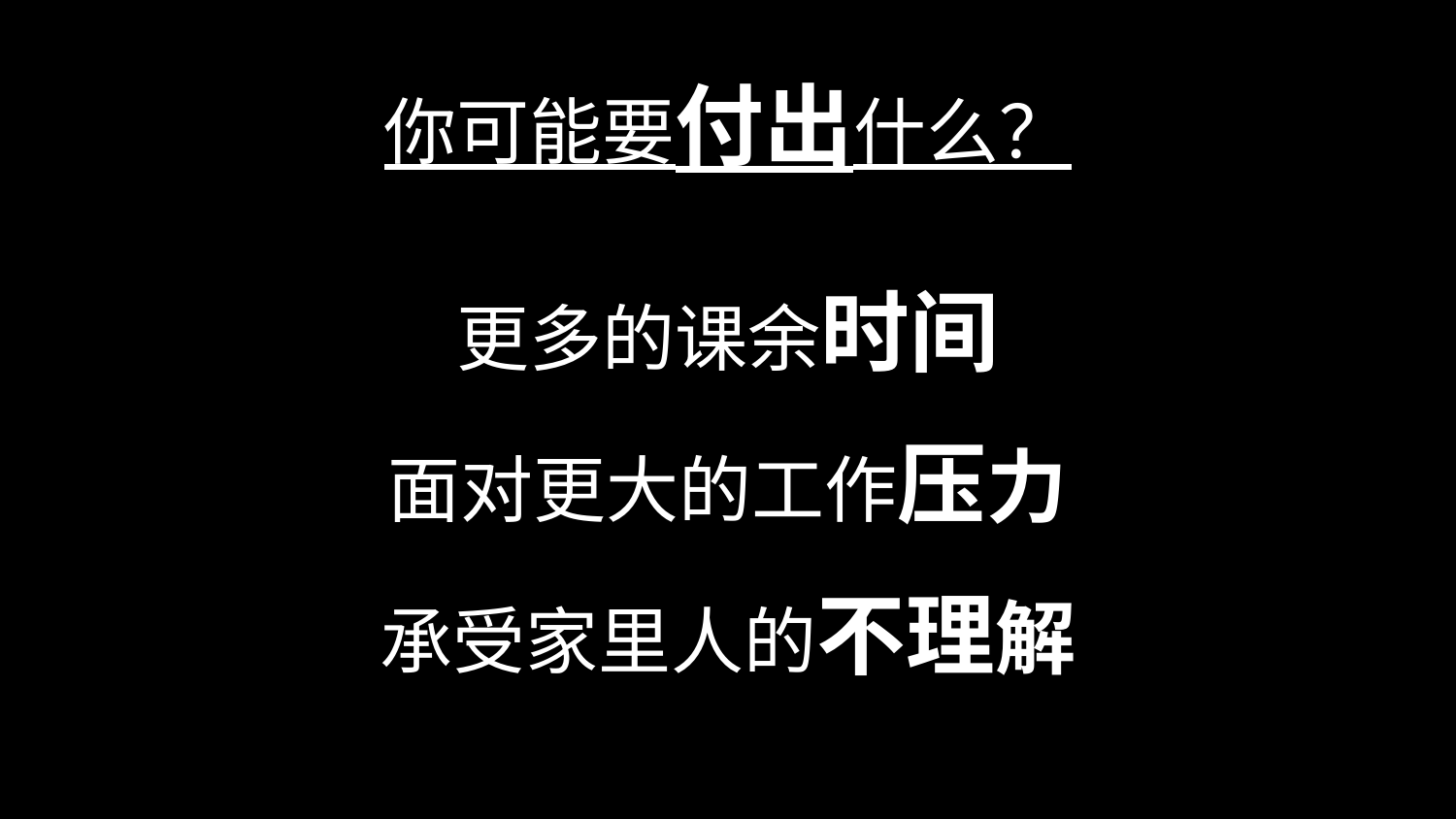

# 你可能要付出什么？
更多的课余时间
面对更大的工作压力
承受家里人的不理解